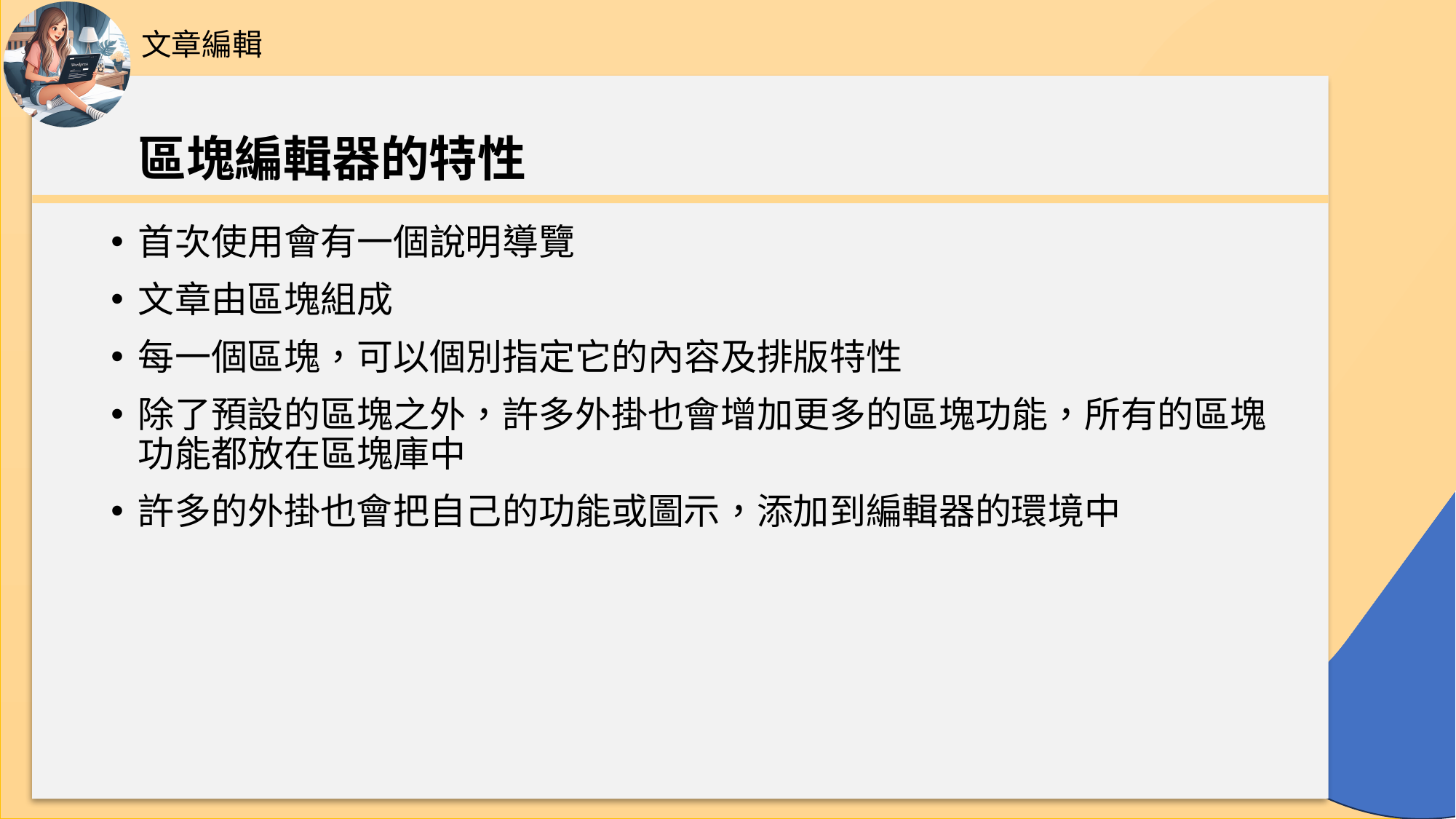

文章編輯

# 區塊編輯器的特性

首次使用會有一個說明導覽
文章由區塊組成
每一個區塊，可以個別指定它的內容及排版特性
除了預設的區塊之外，許多外掛也會增加更多的區塊功能，所有的區塊功能都放在區塊庫中
許多的外掛也會把自己的功能或圖示，添加到編輯器的環境中
66